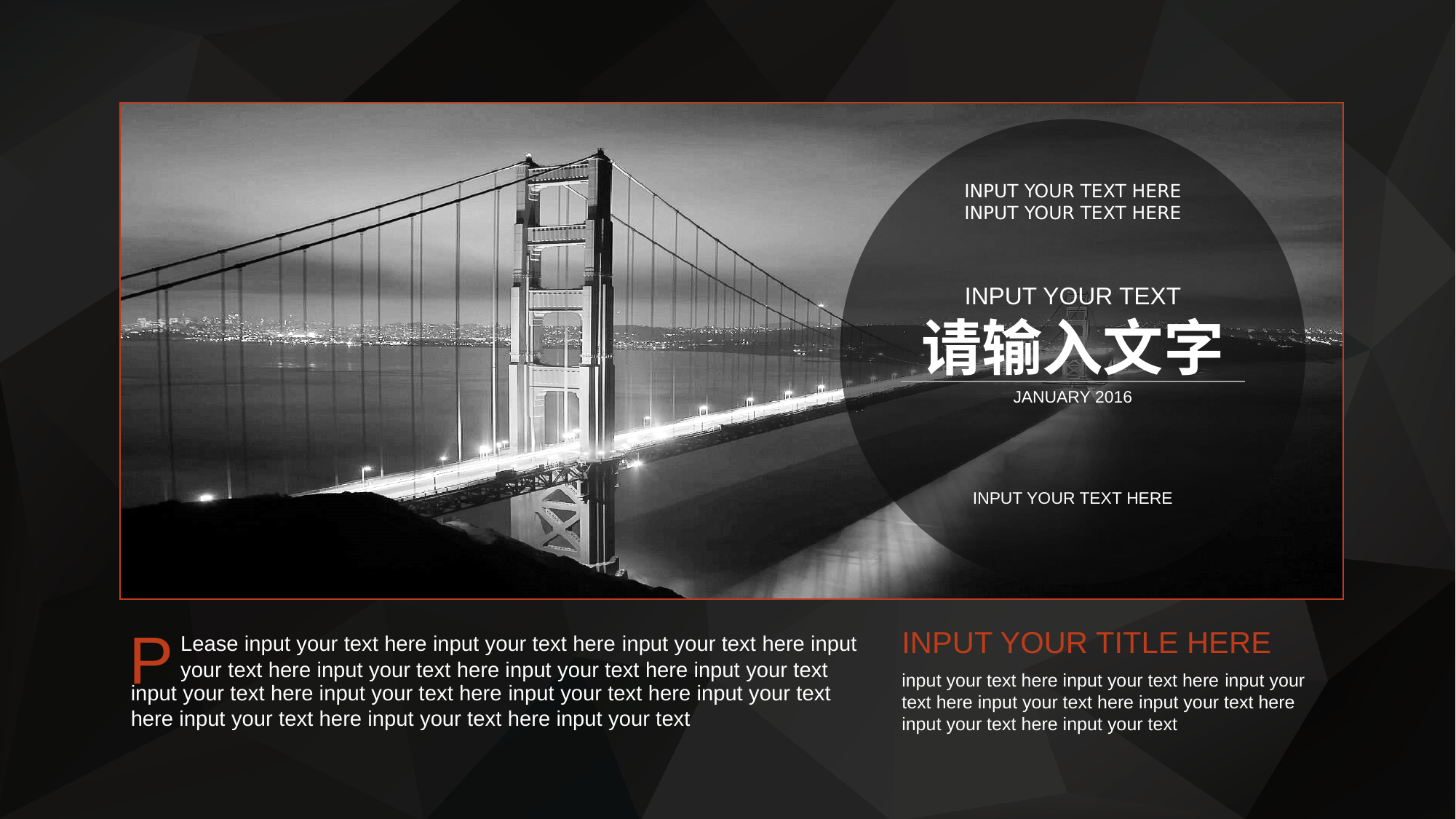

INPUT YOUR TEXT HERE INPUT YOUR TEXT HERE
INPUT YOUR TEXT
请输入文字
JANUARY 2016
INPUT YOUR TEXT HERE
P
Lease input your text here input your text here input your text here input your text here input your text here input your text here input your text
input your text here input your text here input your text here input your text here input your text here input your text here input your text
INPUT YOUR TITLE HERE

input your text here input your text here input your text here input your text here input your text here input your text here input your text